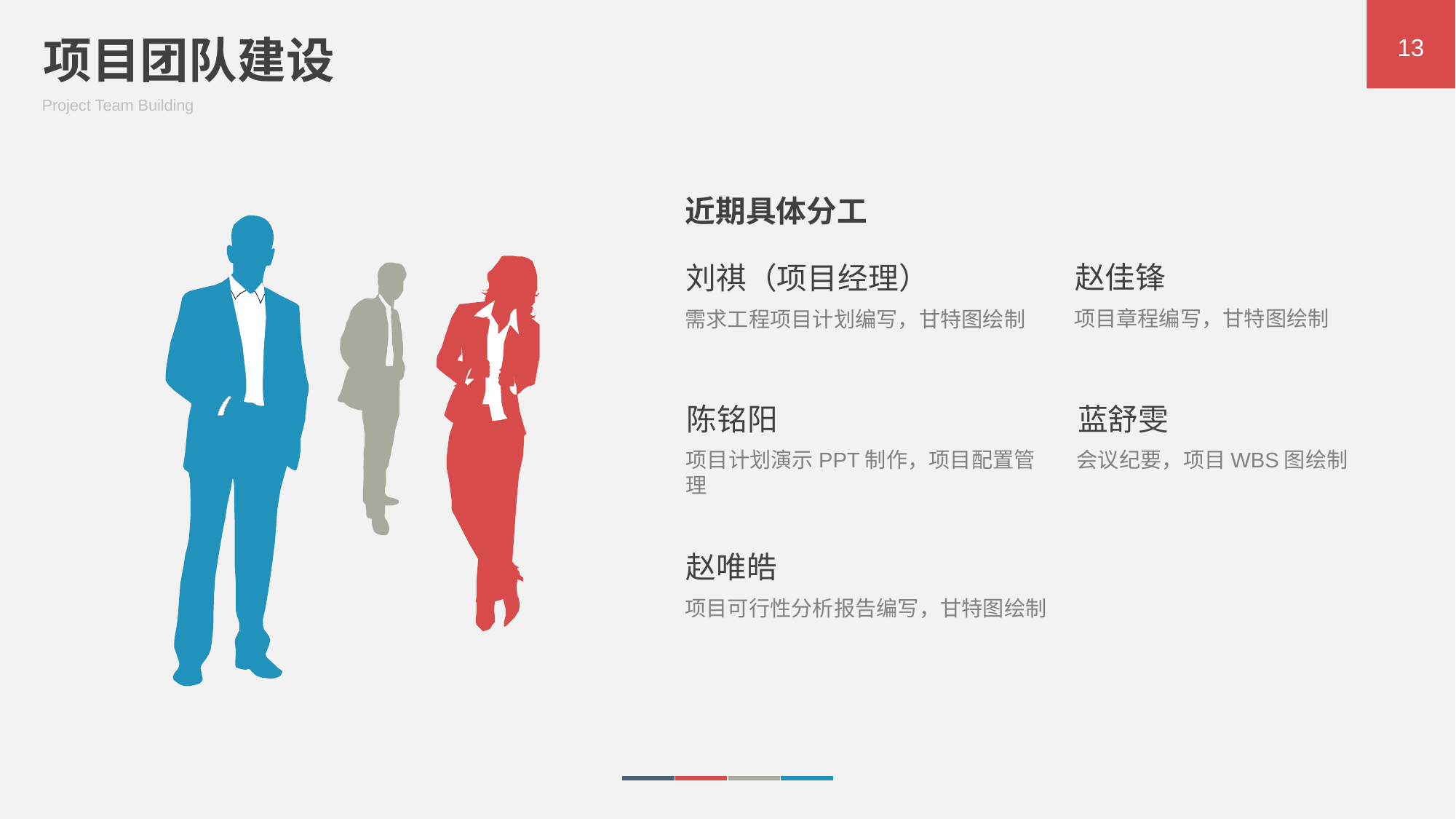

项目团队建设
Project Team Building
13
近期具体分工

赵佳锋
项目章程编写，甘特图绘制
刘祺（项目经理）
需求工程项目计划编写，甘特图绘制

陈铭阳
项目计划演示PPT制作，项目配置管理
蓝舒雯
会议纪要，项目WBS图绘制

赵唯皓
项目可行性分析报告编写，甘特图绘制